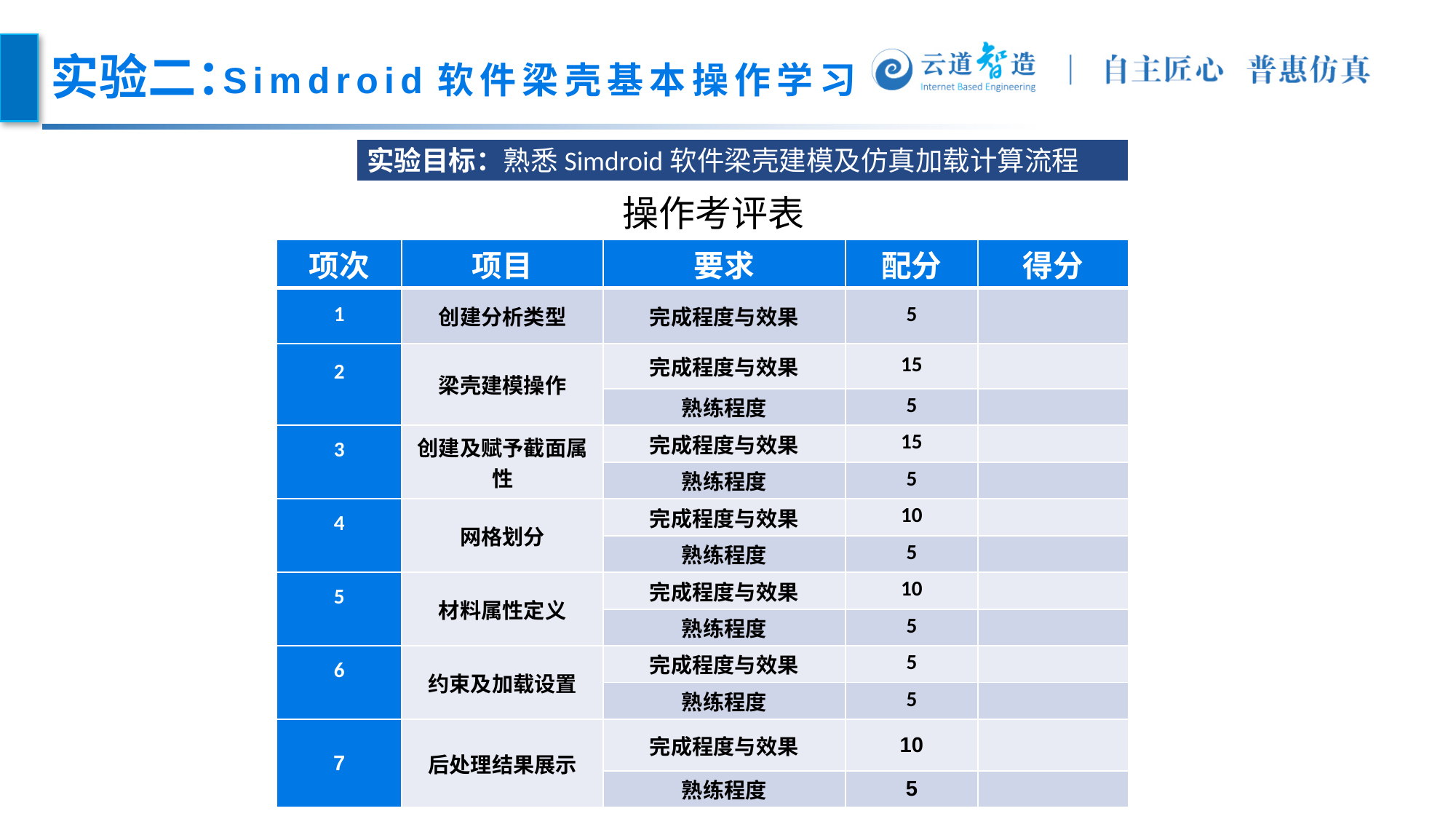

# Simdroid软件梁壳基本操作学习
实验二：
实验目标：熟悉Simdroid软件梁壳建模及仿真加载计算流程
操作考评表
| 项次 | 项目 | 要求 | 配分 | 得分 |
| --- | --- | --- | --- | --- |
| 1 | 创建分析类型 | 完成程度与效果 | 5 |  |
| 2 | 梁壳建模操作 | 完成程度与效果 | 15 |  |
|  |  | 熟练程度 | 5 |  |
| 3 | 创建及赋予截面属性 | 完成程度与效果 | 15 |  |
|  |  | 熟练程度 | 5 |  |
| 4 | 网格划分 | 完成程度与效果 | 10 |  |
|  |  | 熟练程度 | 5 |  |
| 5 | 材料属性定义 | 完成程度与效果 | 10 |  |
|  |  | 熟练程度 | 5 |  |
| 6 | 约束及加载设置 | 完成程度与效果 | 5 |  |
|  |  | 熟练程度 | 5 |  |
| 7 | 后处理结果展示 | 完成程度与效果 | 10 |  |
|  |  | 熟练程度 | 5 |  |